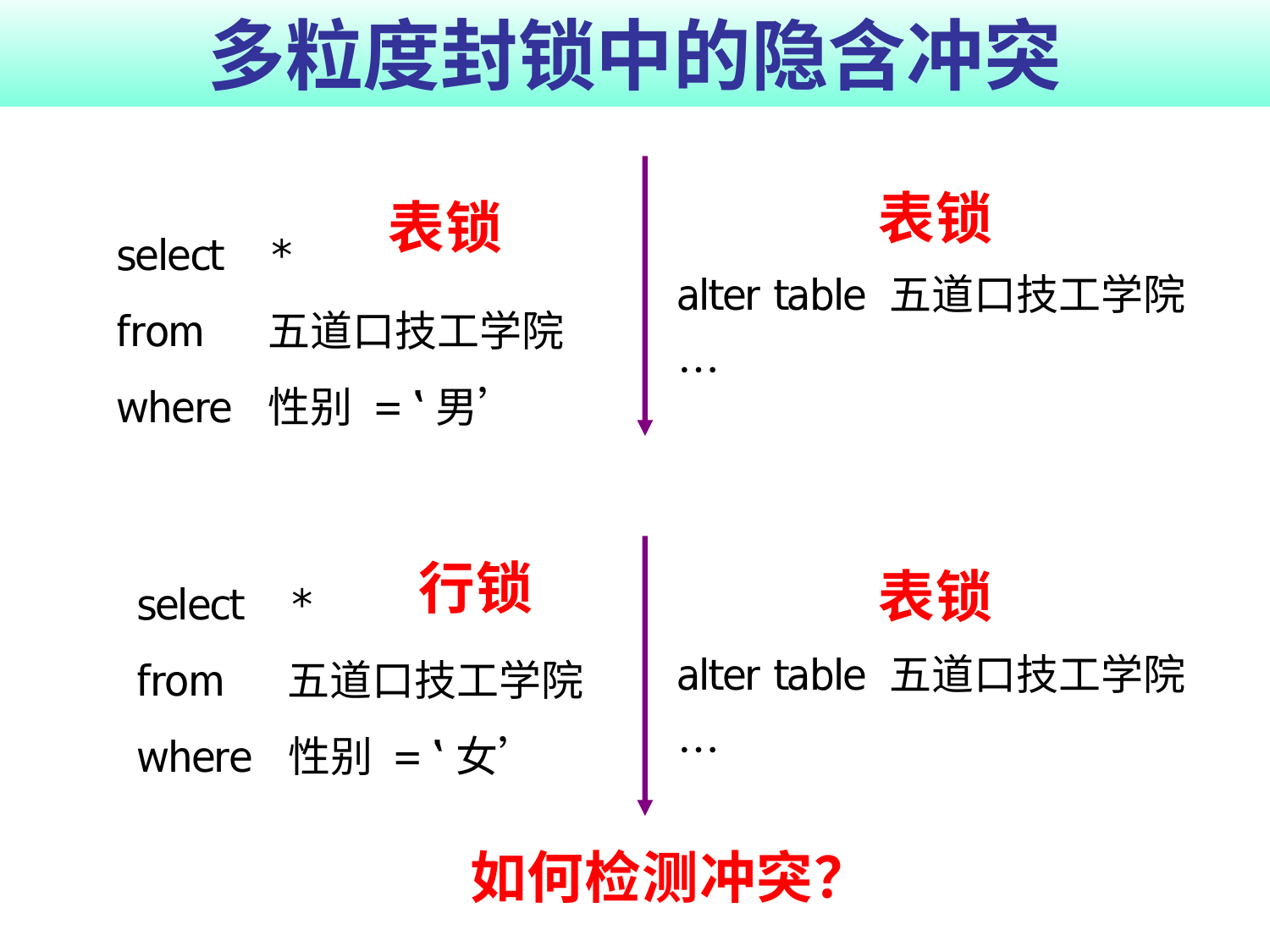

# 多粒度封锁中的隐含冲突

表锁
表锁
select 	  *
from	 五道口技工学院
where  性别 = ‘男’
alter table 五道口技工学院…

select 	  *
from	 五道口技工学院
where  性别 = ‘女’
行锁
表锁
alter table 五道口技工学院…
如何检测冲突？